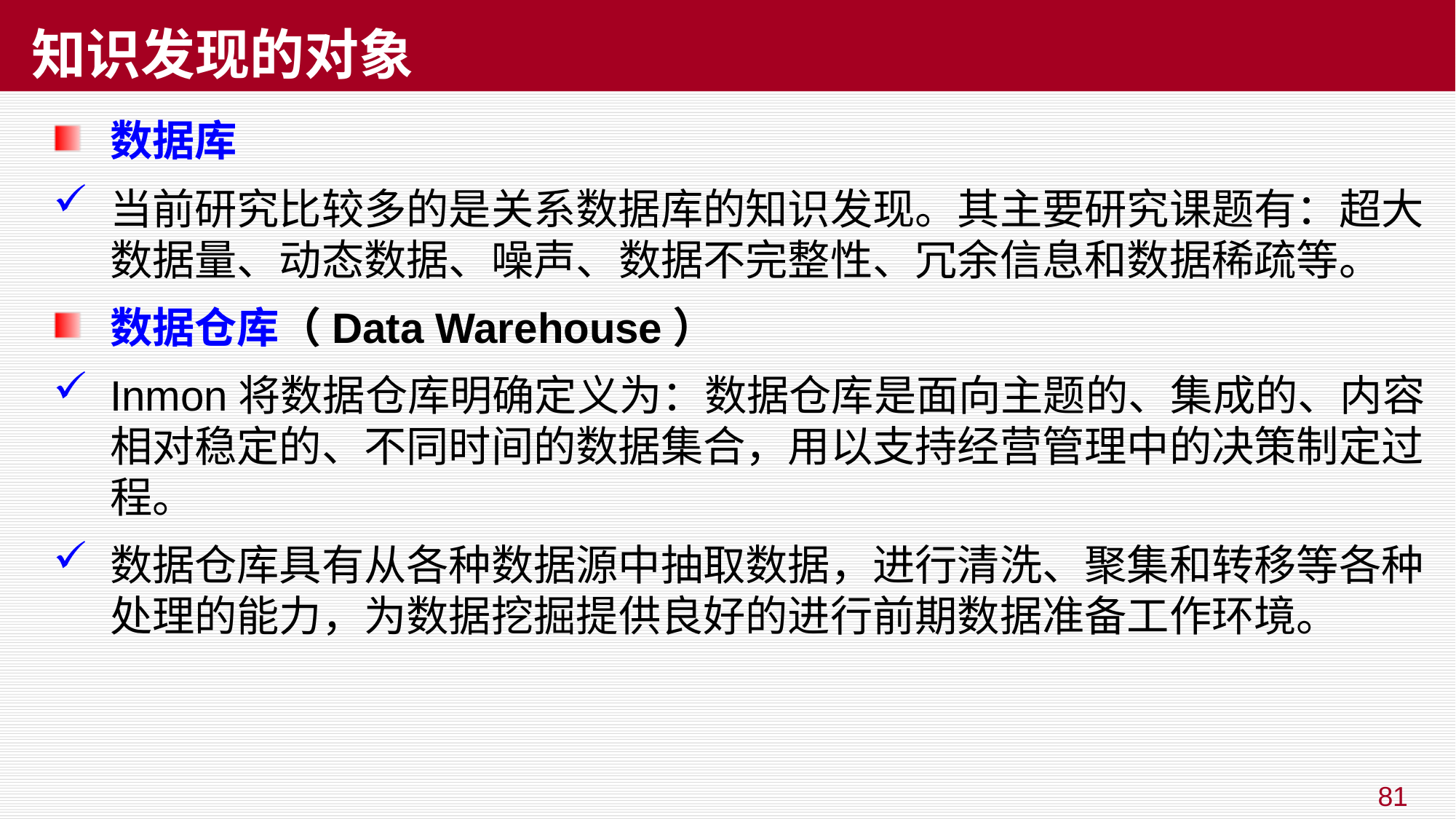

# 知识发现的对象
数据库
当前研究比较多的是关系数据库的知识发现。其主要研究课题有：超大数据量、动态数据、噪声、数据不完整性、冗余信息和数据稀疏等。
数据仓库（Data Warehouse）
Inmon将数据仓库明确定义为：数据仓库是面向主题的、集成的、内容相对稳定的、不同时间的数据集合，用以支持经营管理中的决策制定过程。
数据仓库具有从各种数据源中抽取数据，进行清洗、聚集和转移等各种处理的能力，为数据挖掘提供良好的进行前期数据准备工作环境。
81